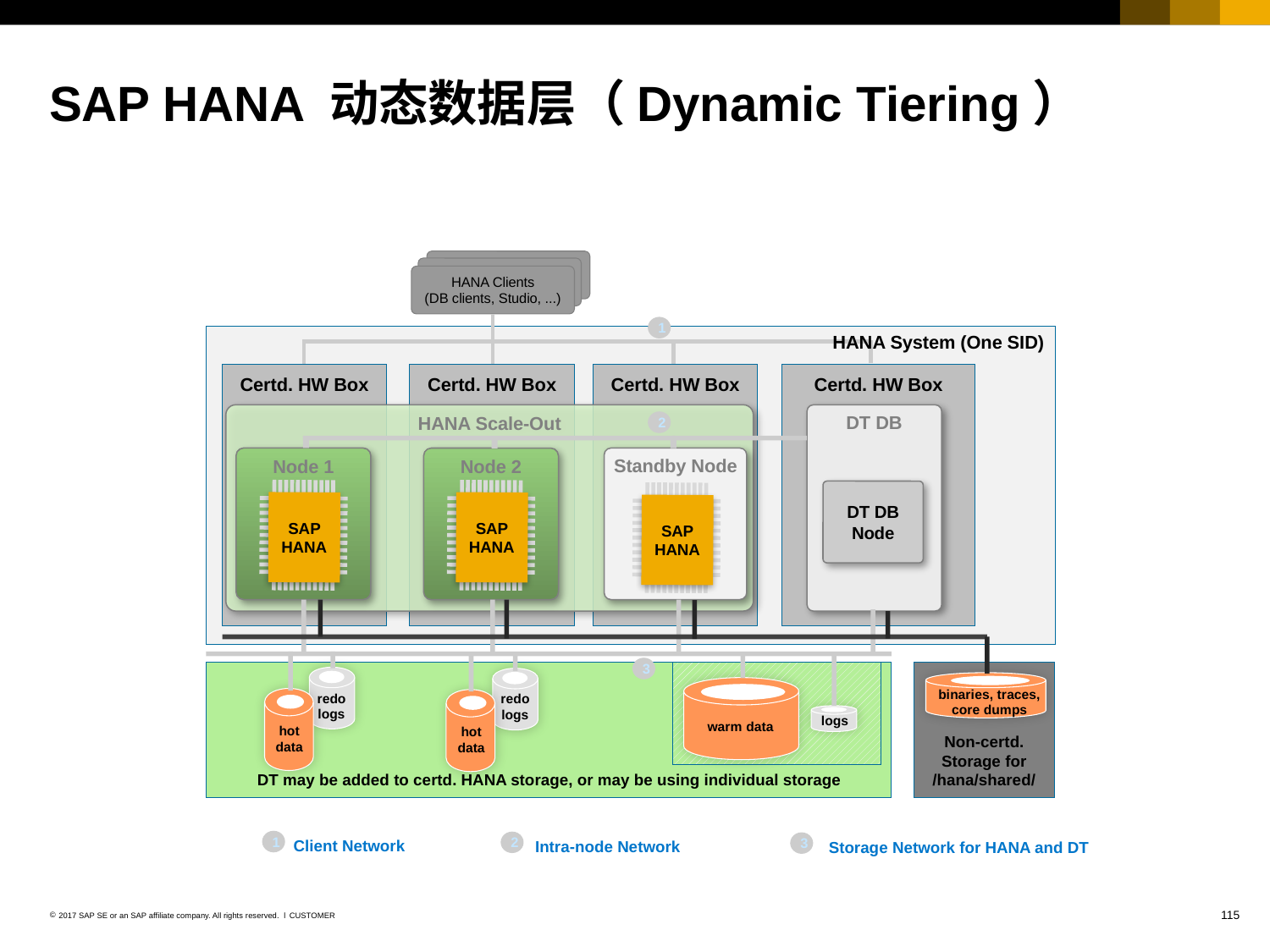

SAP HANA 动态数据层（Dynamic Tiering）
HANA Clients
(HANA Studio, ...)
HANA Clients
(HANA Studio, ...)
HANA Clients
(DB clients, Studio, ...)
1

HANA System (One SID)
Certd. HW Box
Certd. HW Box
Certd. HW Box
Certd. HW Box
HANA Scale-Out
DT DB
2

Node 1
Standby Node
Node 2
DT DB Node
SAP HANA
SAP HANA
SAP HANA

3
DT may be added to certd. HANA storage, or may be using individual storage

Non-certd. Storage for /hana/shared/

hot data

warm data

logs
binaries, traces, core dumps
redo logs
redo logs
hot data
1
2
3
Client Network
Intra-node Network
Storage Network for HANA and DT